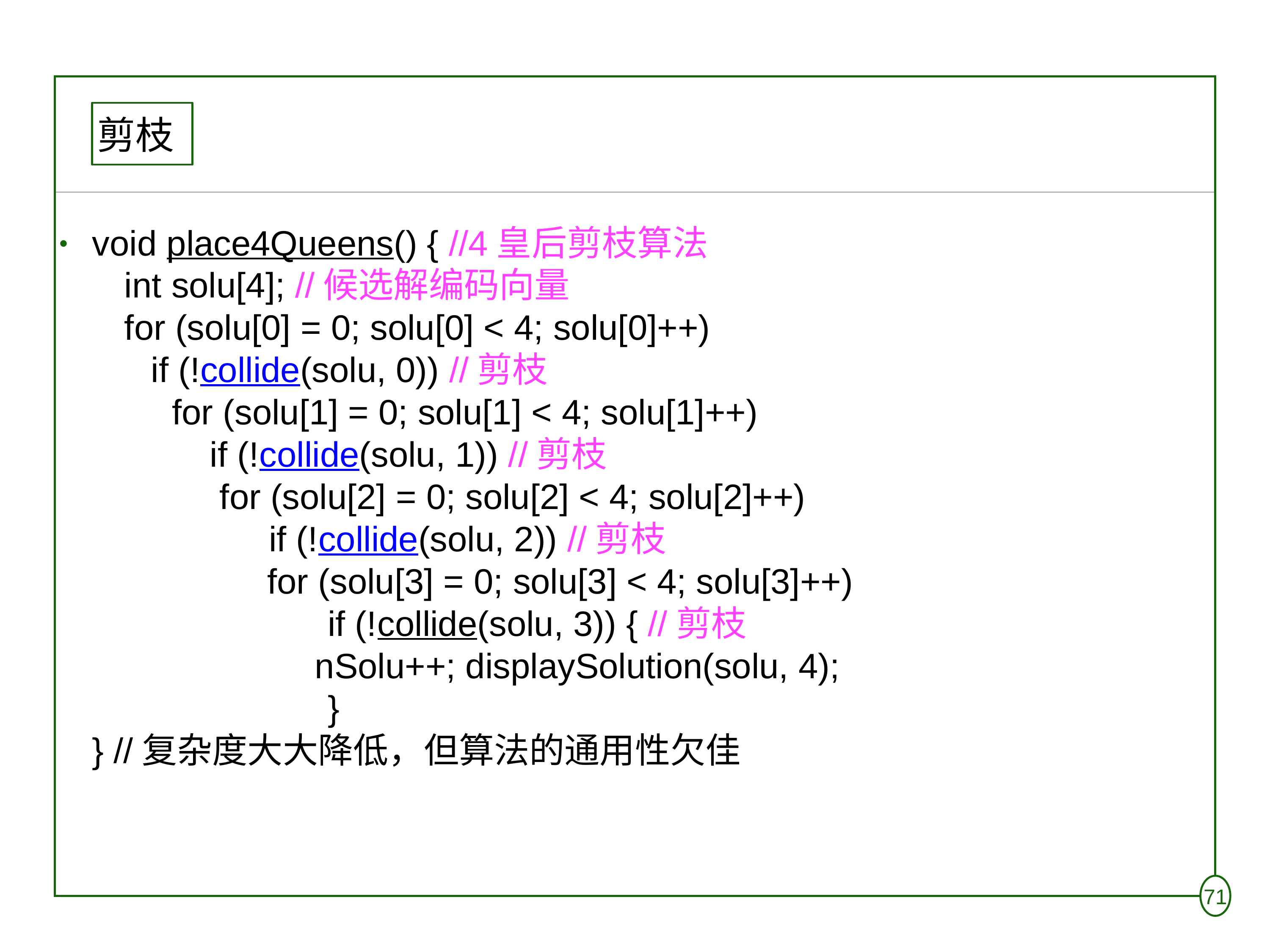

# 剪枝
void place4Queens() { //4皇后剪枝算法
   int solu[4]; //候选解编码向量
   for (solu[0] = 0; solu[0] < 4; solu[0]++)
      if (!collide(solu, 0)) //剪枝
         for (solu[1] = 0; solu[1] < 4; solu[1]++)
            if (!collide(solu, 1)) //剪枝
               for (solu[2] = 0; solu[2] < 4; solu[2]++)
                  if (!collide(solu, 2)) //剪枝
                     for (solu[3] = 0; solu[3] < 4; solu[3]++)
                        if (!collide(solu, 3)) { //剪枝
                           nSolu++; displaySolution(solu, 4);
                        }
} //复杂度大大降低，但算法的通用性欠佳